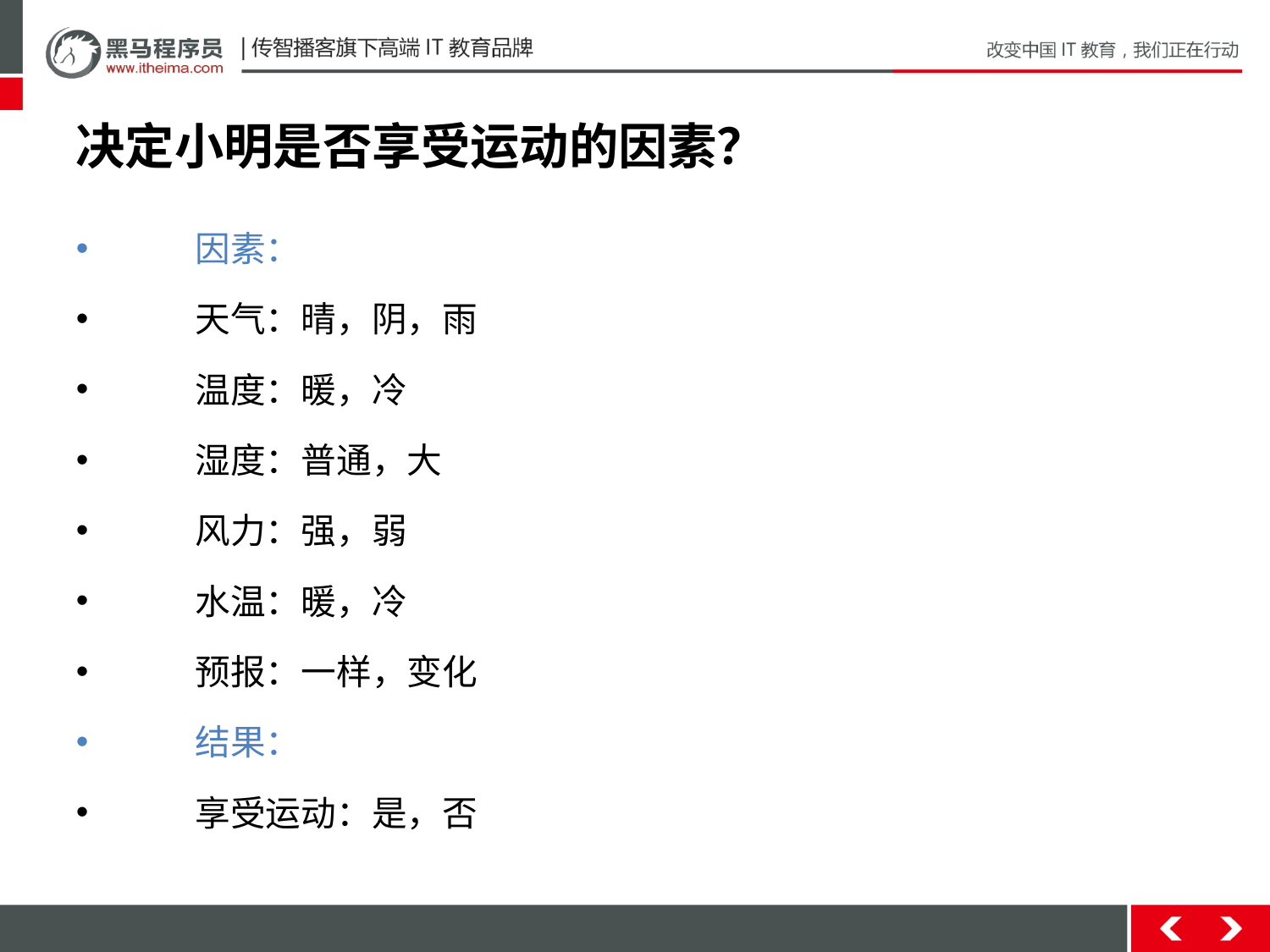

# 决定小明是否享受运动的因素？
     因素：
     天气：晴，阴，雨
     温度：暖，冷
     湿度：普通，大
     风力：强，弱
     水温：暖，冷
     预报：一样，变化
     结果：
     享受运动：是，否